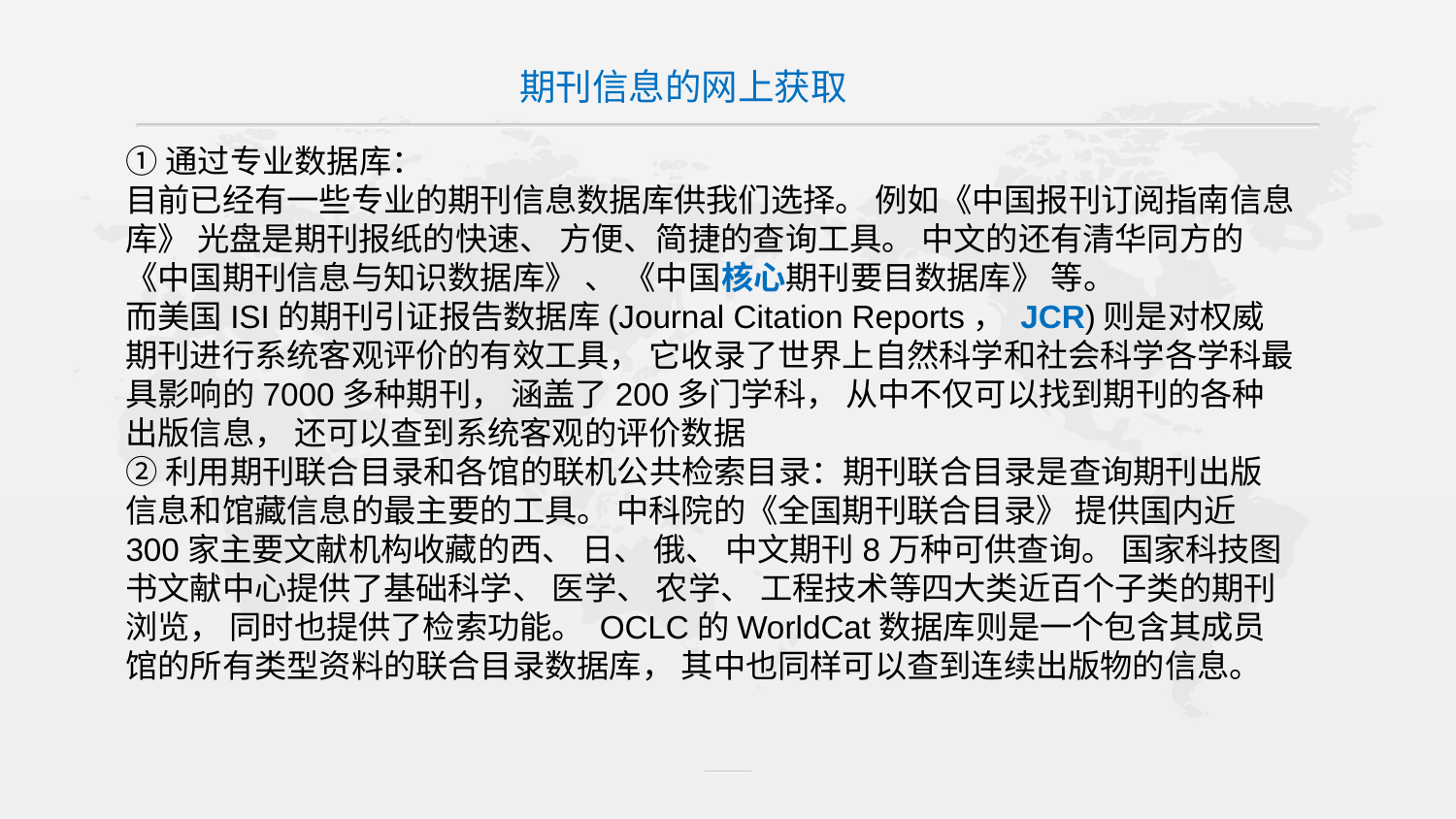

期刊信息的网上获取
①通过专业数据库：
目前已经有一些专业的期刊信息数据库供我们选择。 例如《中国报刊订阅指南信息库》 光盘是期刊报纸的快速、 方便、简捷的查询工具。 中文的还有清华同方的《中国期刊信息与知识数据库》 、 《中国核心期刊要目数据库》 等。
而美国ISI的期刊引证报告数据库(Journal Citation Reports， JCR)则是对权威期刊进行系统客观评价的有效工具， 它收录了世界上自然科学和社会科学各学科最具影响的7000多种期刊， 涵盖了200多门学科， 从中不仅可以找到期刊的各种出版信息， 还可以查到系统客观的评价数据
②利用期刊联合目录和各馆的联机公共检索目录：期刊联合目录是查询期刊出版信息和馆藏信息的最主要的工具。 中科院的《全国期刊联合目录》 提供国内近300家主要文献机构收藏的西、 日、 俄、 中文期刊8万种可供查询。 国家科技图书文献中心提供了基础科学、 医学、 农学、 工程技术等四大类近百个子类的期刊浏览， 同时也提供了检索功能。 OCLC的WorldCat数据库则是一个包含其成员馆的所有类型资料的联合目录数据库， 其中也同样可以查到连续出版物的信息。